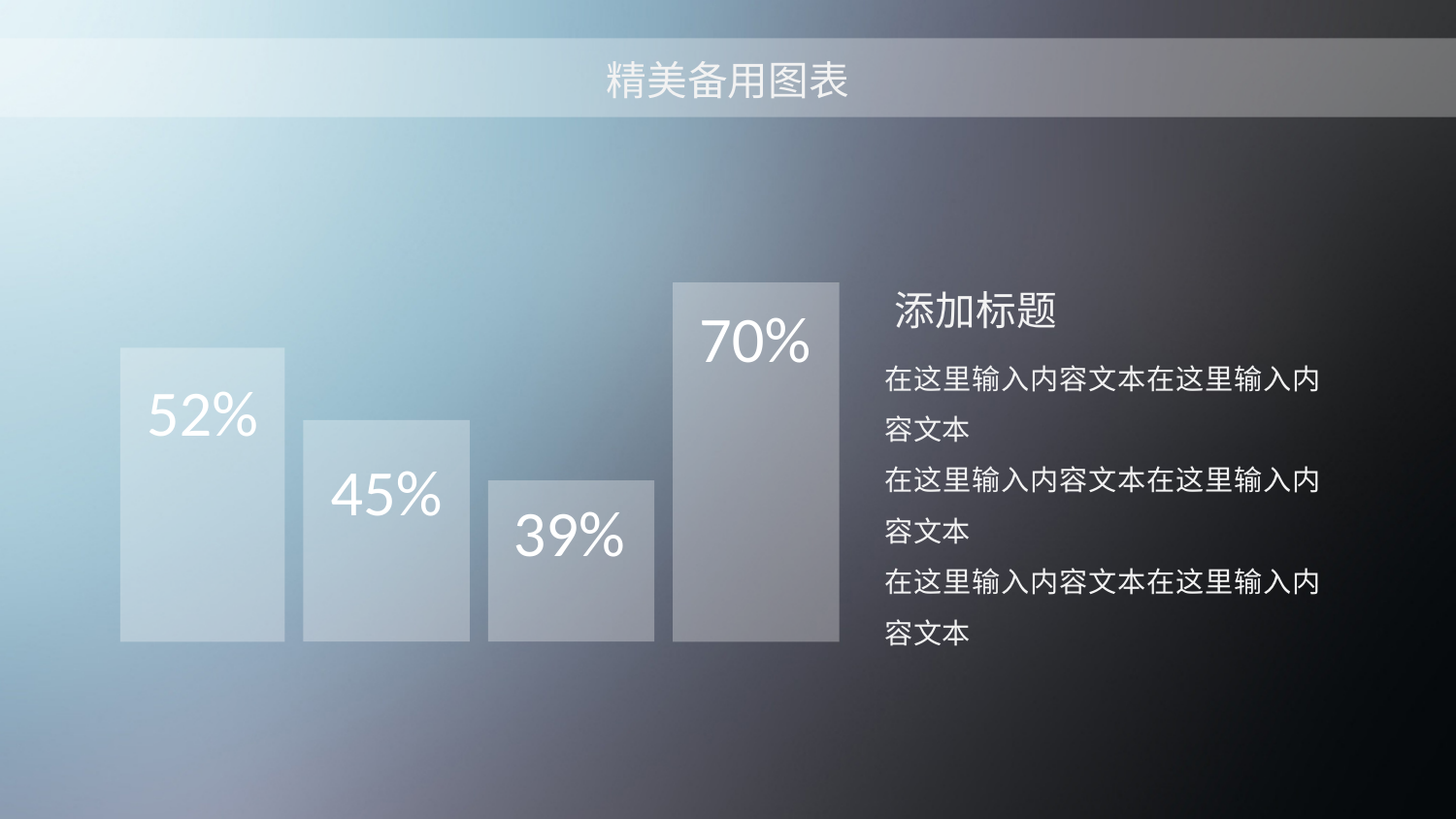

添加标题

70%
在这里输入内容文本在这里输入内容文本
在这里输入内容文本在这里输入内容文本
在这里输入内容文本在这里输入内容文本

52%

45%

39%